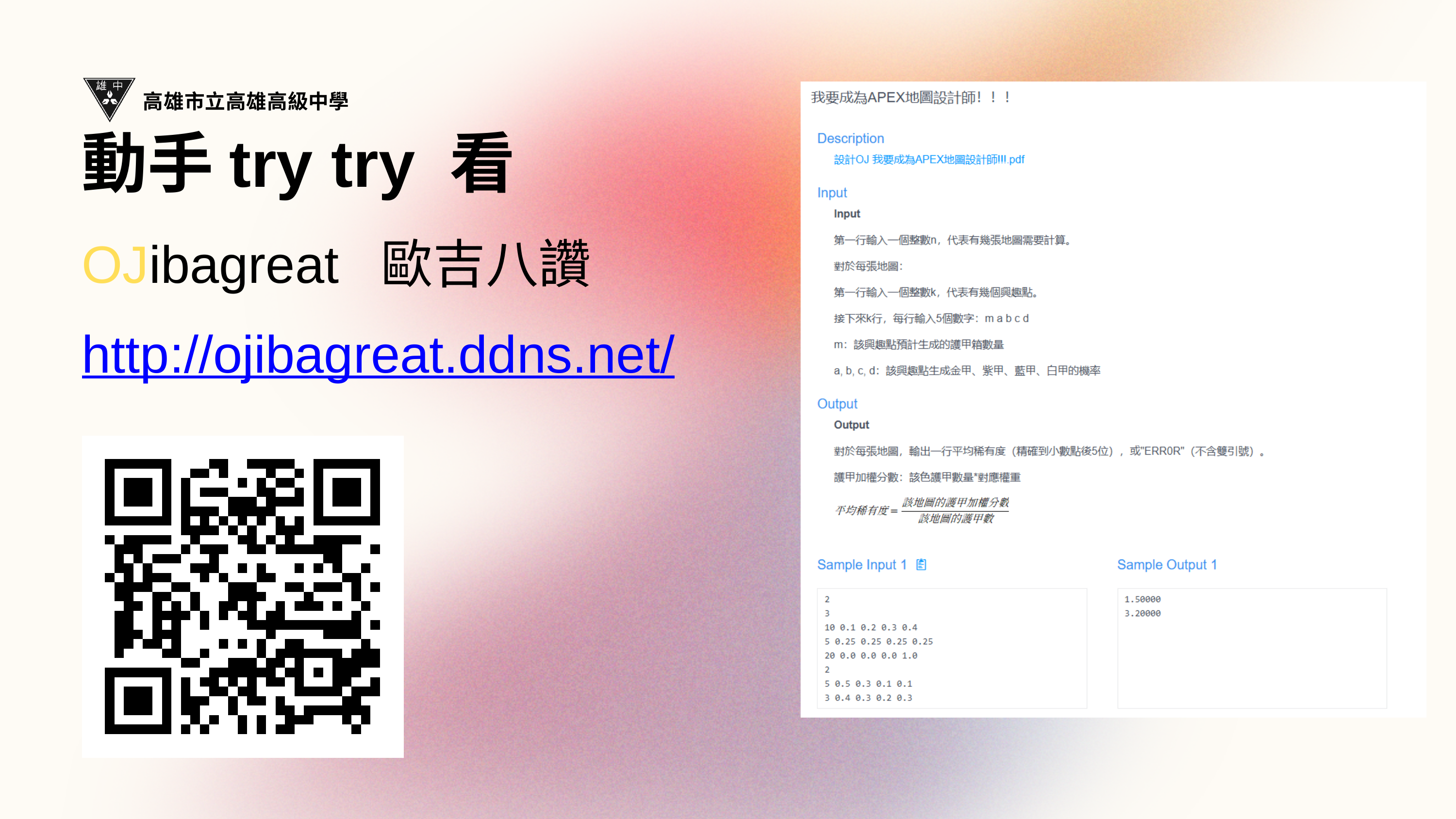

高雄市立高雄高級中學
動手try try 看
OJibagreat  歐吉八讚
http://ojibagreat.ddns.net/